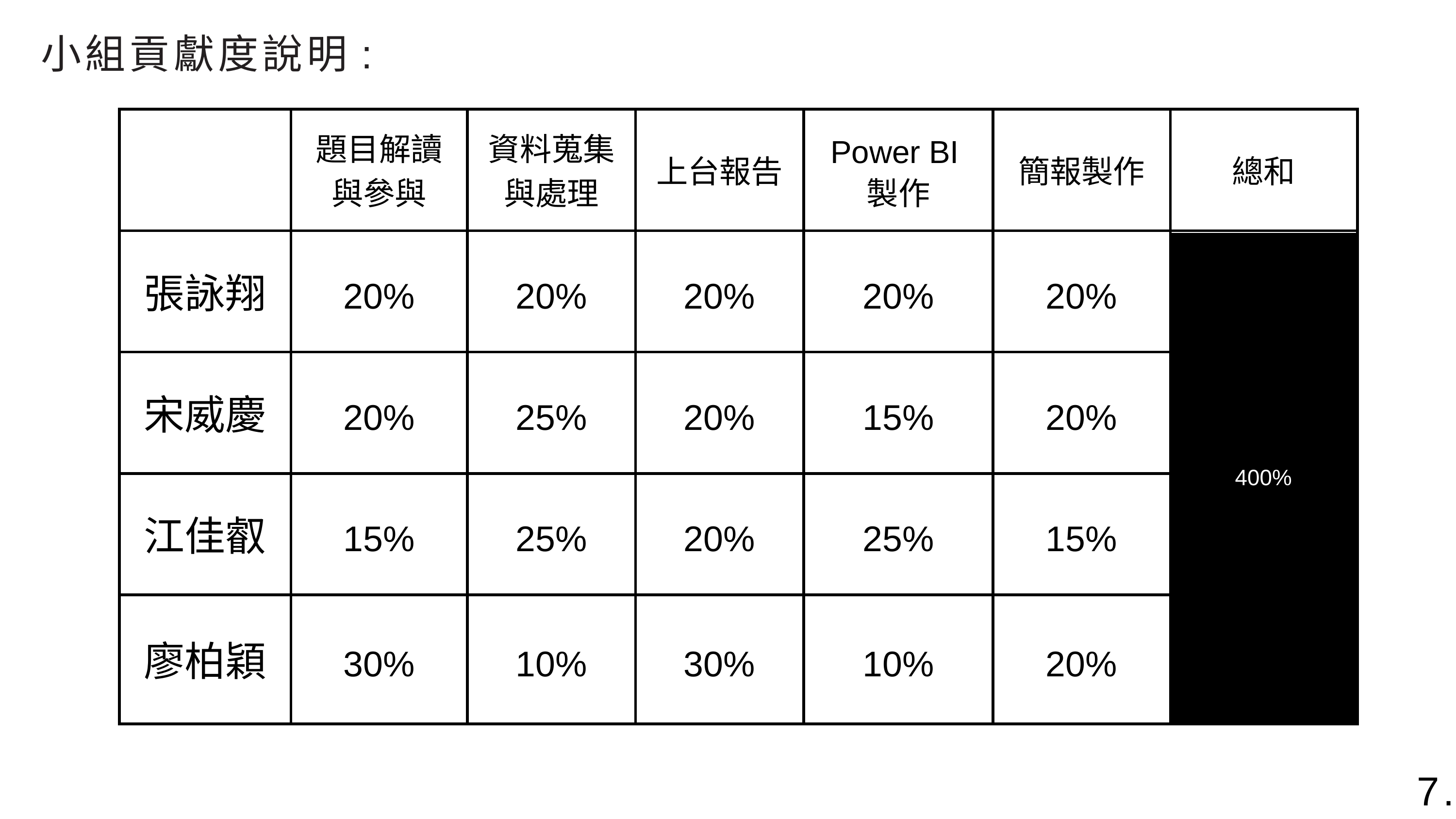

小組貢獻度說明:
|  | 題目解讀與參與 | 資料蒐集與處理 | 上台報告 | Power BI製作 | 簡報製作 | 總和 |
| --- | --- | --- | --- | --- | --- | --- |
| 張詠翔 | 20% | 20% | 20% | 20% | 20% | 100% |
| 宋威慶 | 20% | 25% | 20% | 15% | 20% | 100% |
| 江佳叡 | 15% | 25% | 20% | 25% | 15% | 100% |
| 廖柏穎 | 30% | 10% | 30% | 10% | 20% | 100% |

400%
7.